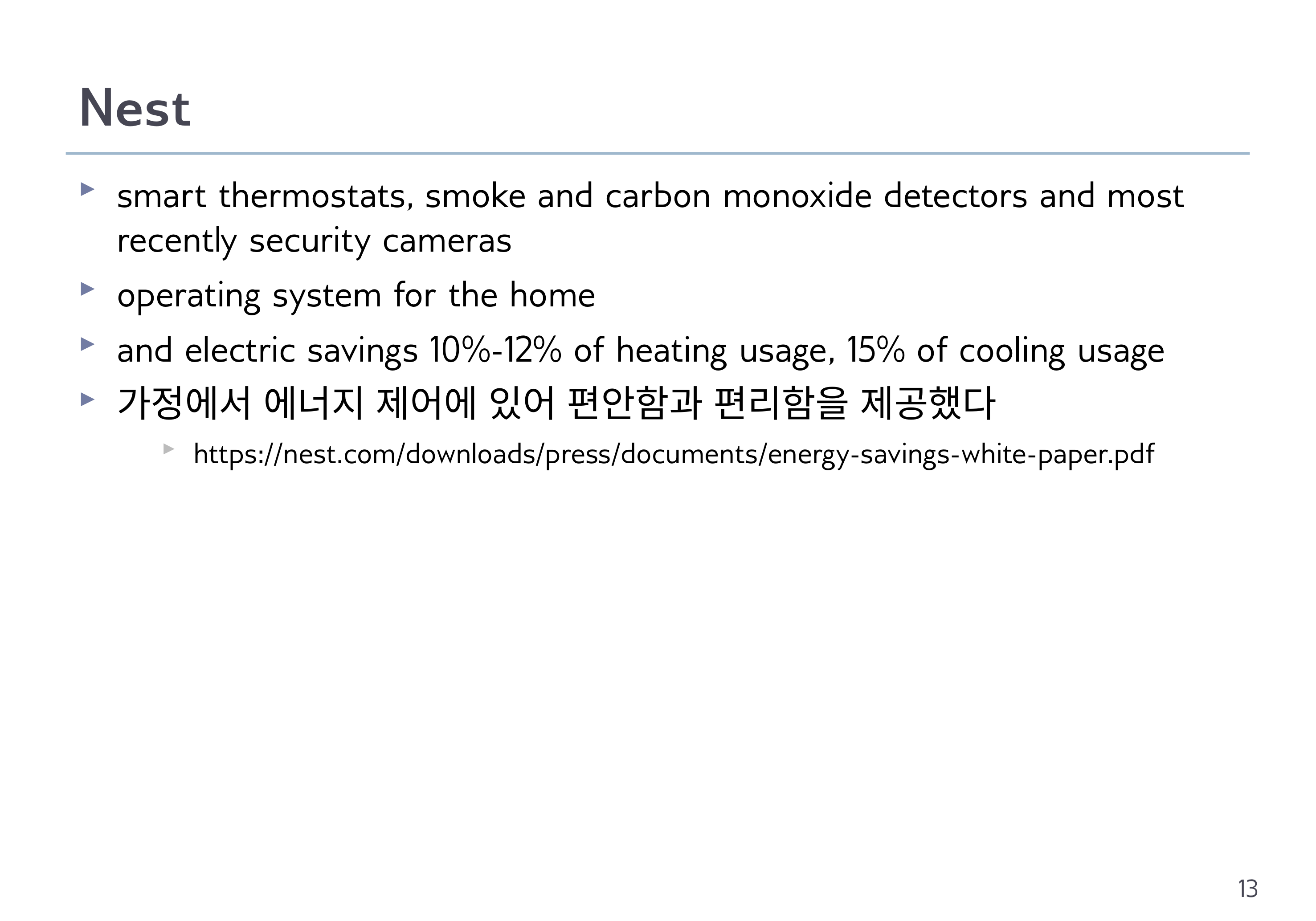

# Nest
smart thermostats, smoke and carbon monoxide detectors and most recently security cameras
operating system for the home
and electric savings 10%-12% of heating usage, 15% of cooling usage
가정에서 에너지 제어에 있어 편안함과 편리함을 제공했다
https://nest.com/downloads/press/documents/energy-savings-white-paper.pdf

13